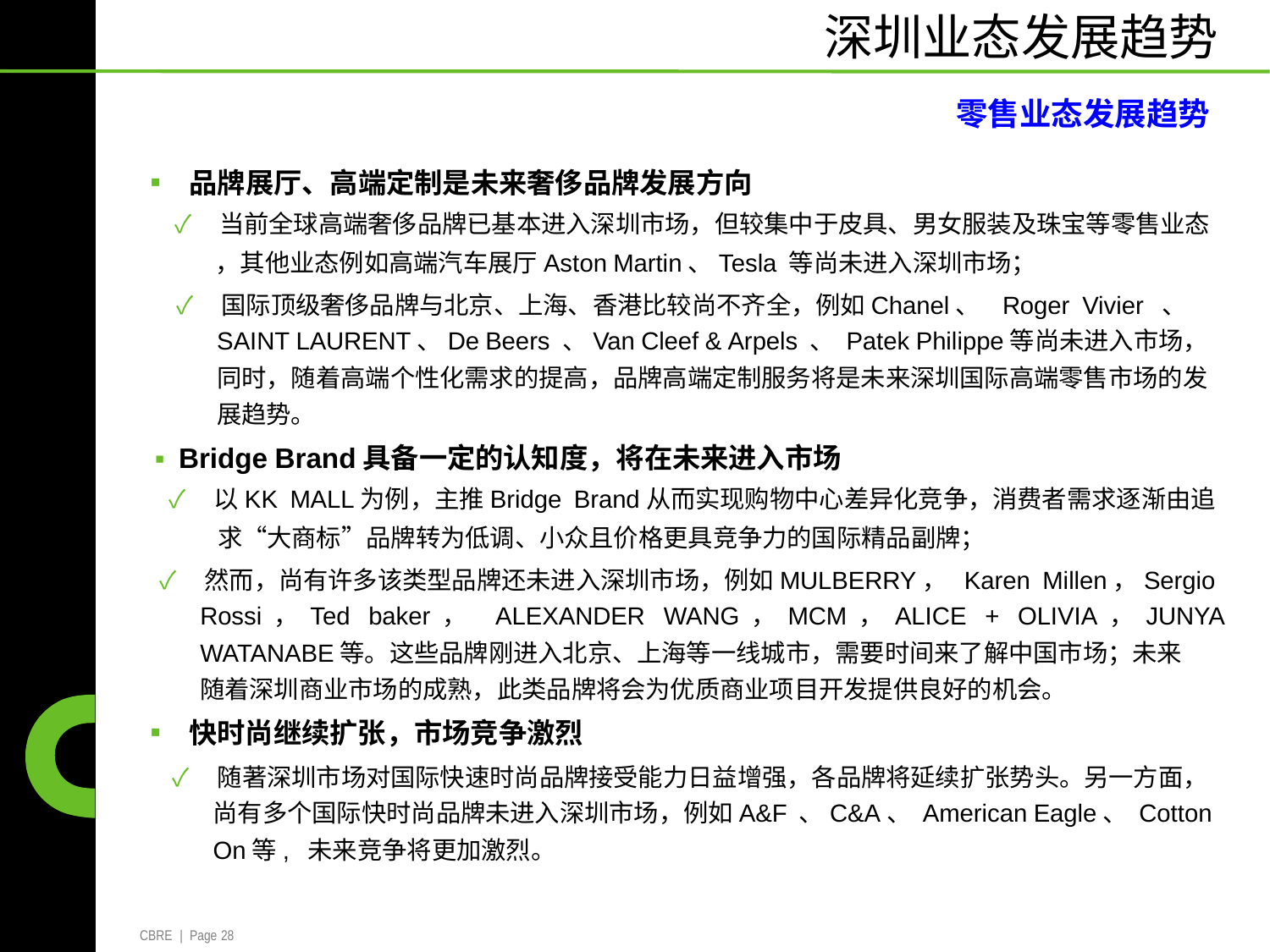

深圳业态发展趋势

零售业态发展趋势
▪  品牌展厅、高端定制是未来奢侈品牌发展方向
✓    当前全球高端奢侈品牌已基本进入深圳市场，但较集中于皮具、男女服装及珠宝等零售业态
，其他业态例如高端汽车展厅Aston Martin、Tesla 等尚未进入深圳市场；
✓    国际顶级奢侈品牌与北京、上海、香港比较尚不齐全，例如Chanel、   Roger  Vivier  、
	SAINT LAURENT、De Beers 、Van Cleef & Arpels 、 Patek Philippe等尚未进入市场，
	同时，随着高端个性化需求的提高，品牌高端定制服务将是未来深圳国际高端零售市场的发
	展趋势。
▪  Bridge Brand具备一定的认知度，将在未来进入市场
✓    以KK  MALL为例，主推Bridge  Brand从而实现购物中心差异化竞争，消费者需求逐渐由追
求“大商标”品牌转为低调、小众且价格更具竞争力的国际精品副牌；
✓    然而，尚有许多该类型品牌还未进入深圳市场，例如MULBERRY，  Karen  Millen，Sergio
	Rossi ， Ted   baker ，    ALEXANDER   WANG ， MCM ， ALICE   +   OLIVIA ， JUNYA
	WATANABE等。这些品牌刚进入北京、上海等一线城市，需要时间来了解中国市场；未来
	随着深圳商业市场的成熟，此类品牌将会为优质商业项目开发提供良好的机会。

▪  快时尚继续扩张，市场竞争激烈
✓    随著深圳市场对国际快速时尚品牌接受能力日益增强，各品牌将延续扩张势头。另一方面，
	尚有多个国际快时尚品牌未进入深圳市场，例如A&F 、C&A、 American Eagle、 Cotton
	On等,  未来竞争将更加激烈。
CBRE  |  Page 28